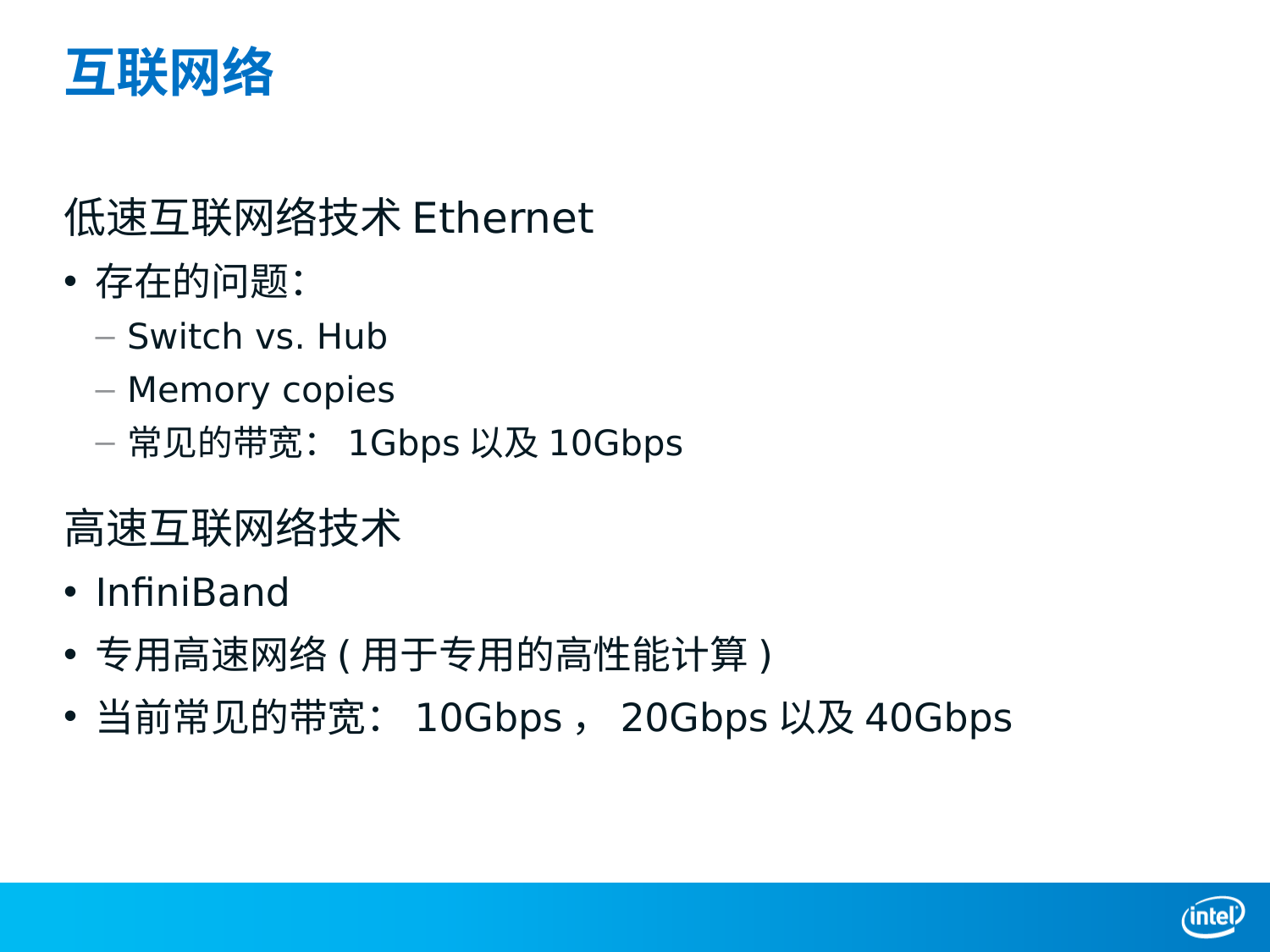

# 互联网络
低速互联网络技术Ethernet
存在的问题：
Switch vs. Hub
Memory copies
常见的带宽：1Gbps以及10Gbps
高速互联网络技术
InfiniBand
专用高速网络(用于专用的高性能计算)
当前常见的带宽：10Gbps，20Gbps以及40Gbps